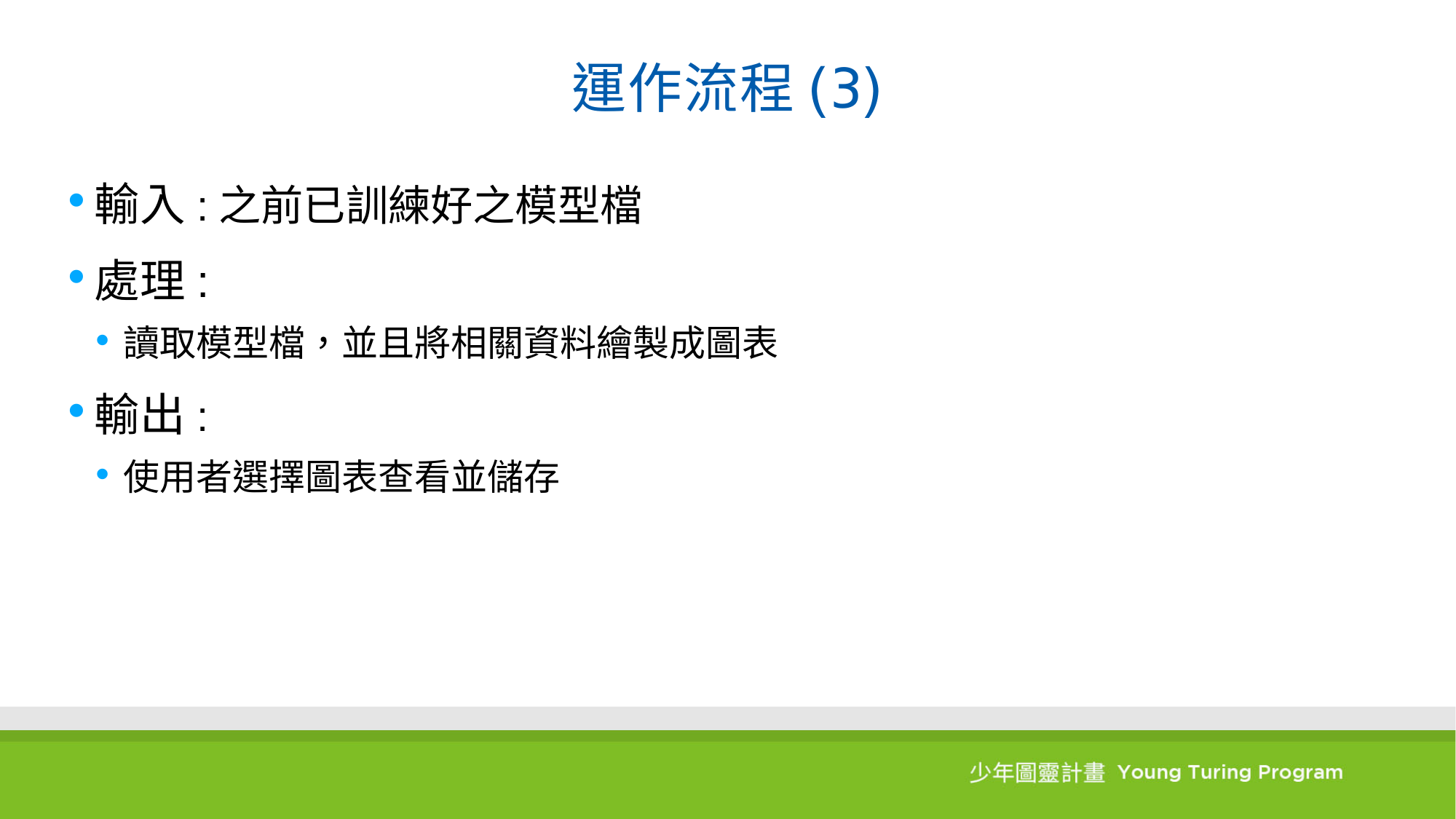

# 運作流程(3)
輸入:之前已訓練好之模型檔
處理:
讀取模型檔，並且將相關資料繪製成圖表
輸出:
使用者選擇圖表查看並儲存